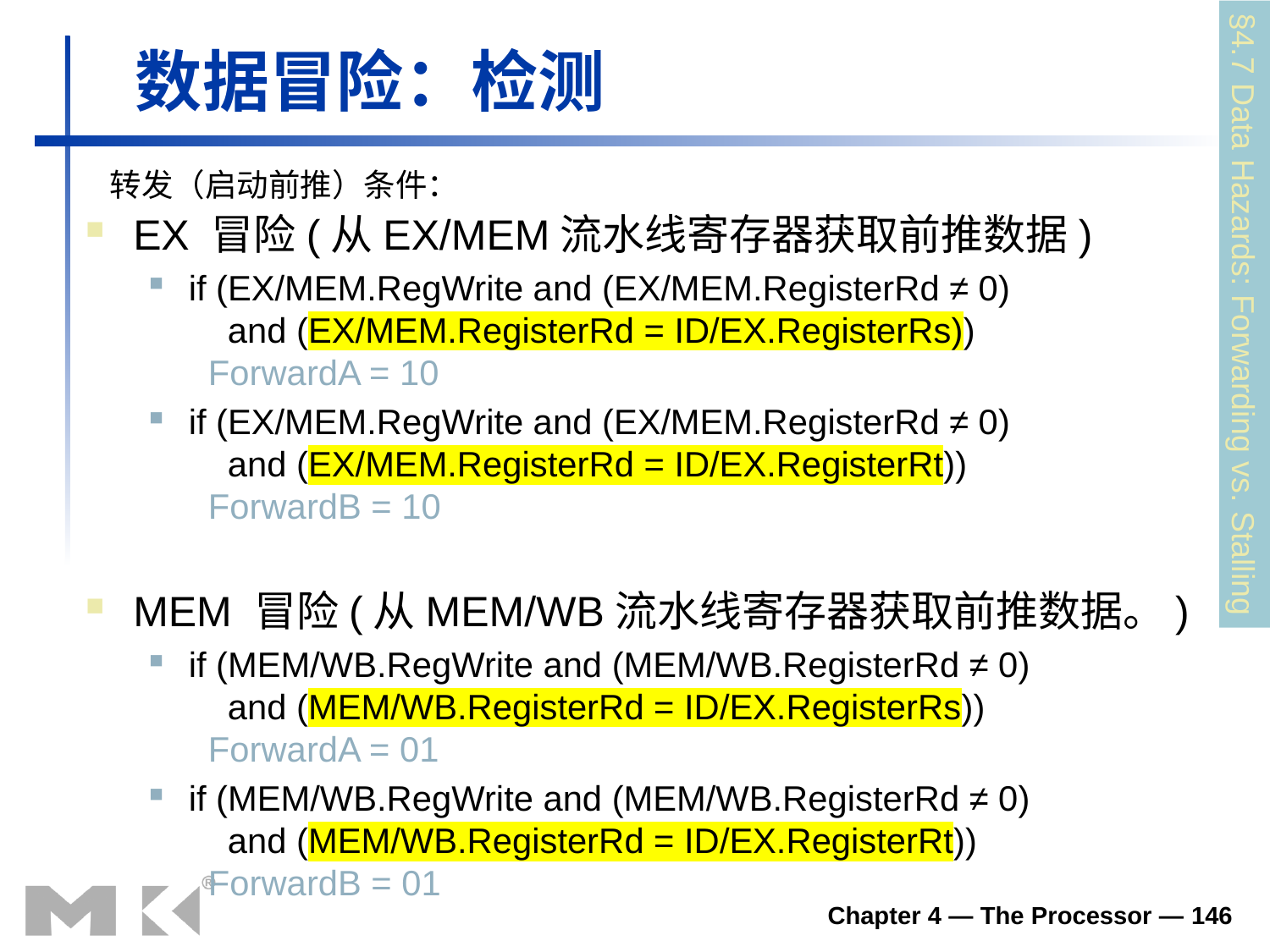

数据冒险：检测
转发（启动前推）条件：
EX 冒险(从EX/MEM流水线寄存器获取前推数据)
if (EX/MEM.RegWrite and (EX/MEM.RegisterRd ≠ 0)
    and (EX/MEM.RegisterRd = ID/EX.RegisterRs))
  ForwardA = 10
if (EX/MEM.RegWrite and (EX/MEM.RegisterRd ≠ 0)
    and (EX/MEM.RegisterRd = ID/EX.RegisterRt))
  ForwardB = 10

MEM 冒险(从MEM/WB流水线寄存器获取前推数据。)
if (MEM/WB.RegWrite and (MEM/WB.RegisterRd ≠ 0)
    and (MEM/WB.RegisterRd = ID/EX.RegisterRs))
  ForwardA = 01
if (MEM/WB.RegWrite and (MEM/WB.RegisterRd ≠ 0)
    and (MEM/WB.RegisterRd = ID/EX.RegisterRt))
  ForwardB = 01
§4.7 Data Hazards: Forwarding vs. Stalling
Chapter 4 — The Processor — 146